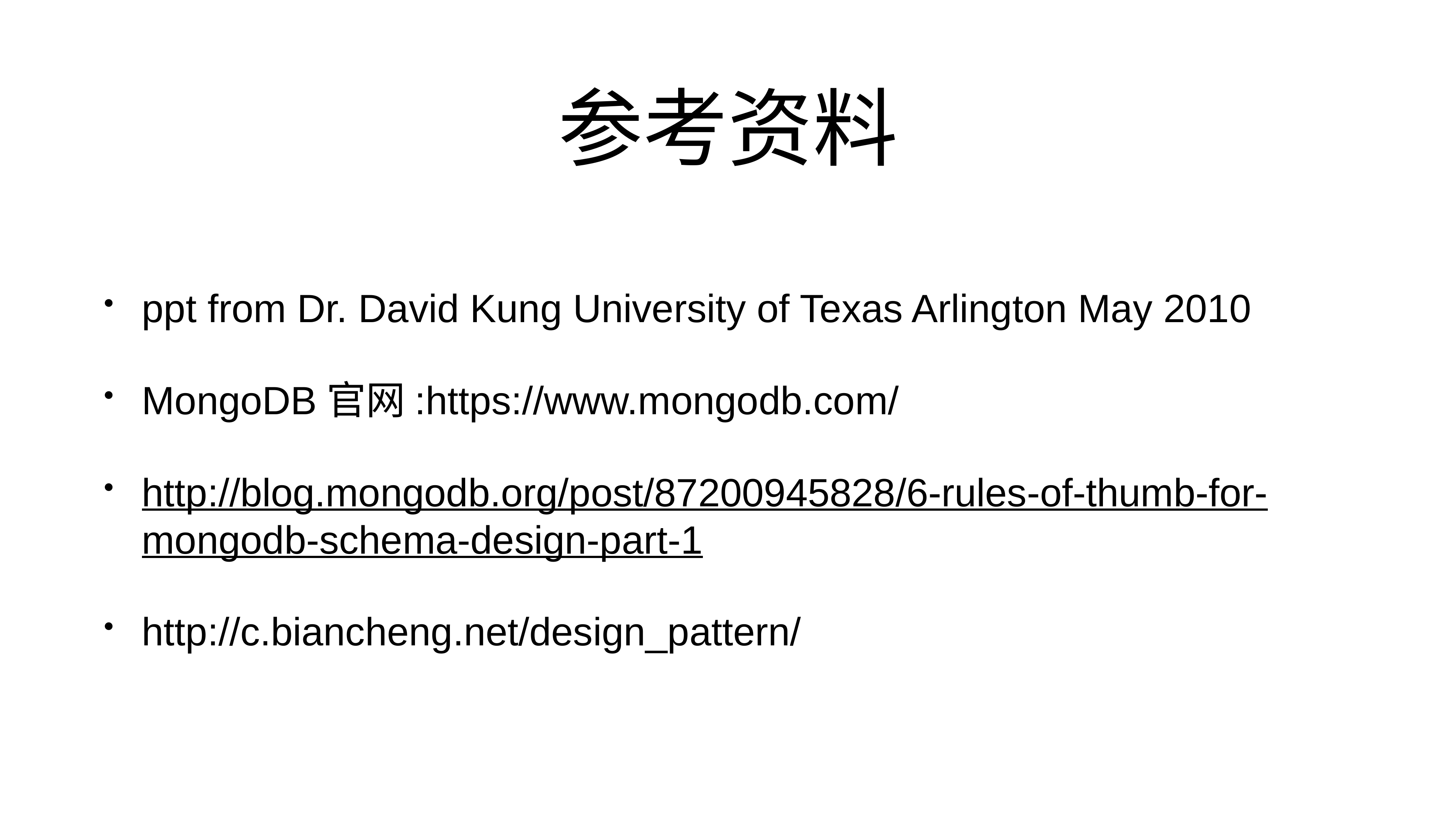

# 参考资料
ppt from Dr. David Kung University of Texas Arlington May 2010
MongoDB官网:https://www.mongodb.com/
http://blog.mongodb.org/post/87200945828/6-rules-of-thumb-for-mongodb-schema-design-part-1
http://c.biancheng.net/design_pattern/